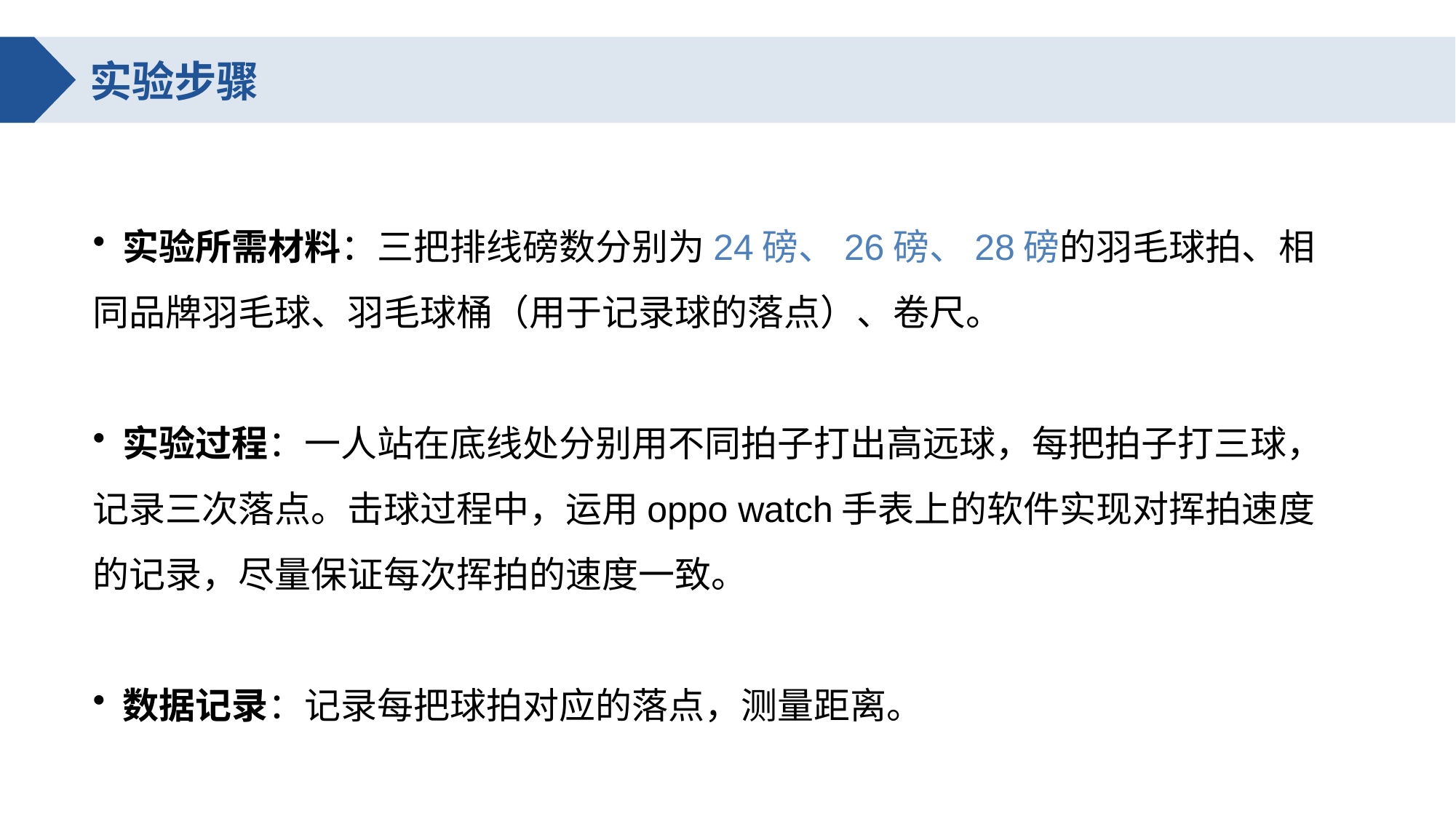

实验步骤
 实验所需材料：三把排线磅数分别为24磅、26磅、28磅的羽毛球拍、相同品牌羽毛球、羽毛球桶（用于记录球的落点）、卷尺。

 实验过程：一人站在底线处分别用不同拍子打出高远球，每把拍子打三球，记录三次落点。击球过程中，运用oppo watch手表上的软件实现对挥拍速度的记录，尽量保证每次挥拍的速度一致。

 数据记录：记录每把球拍对应的落点，测量距离。